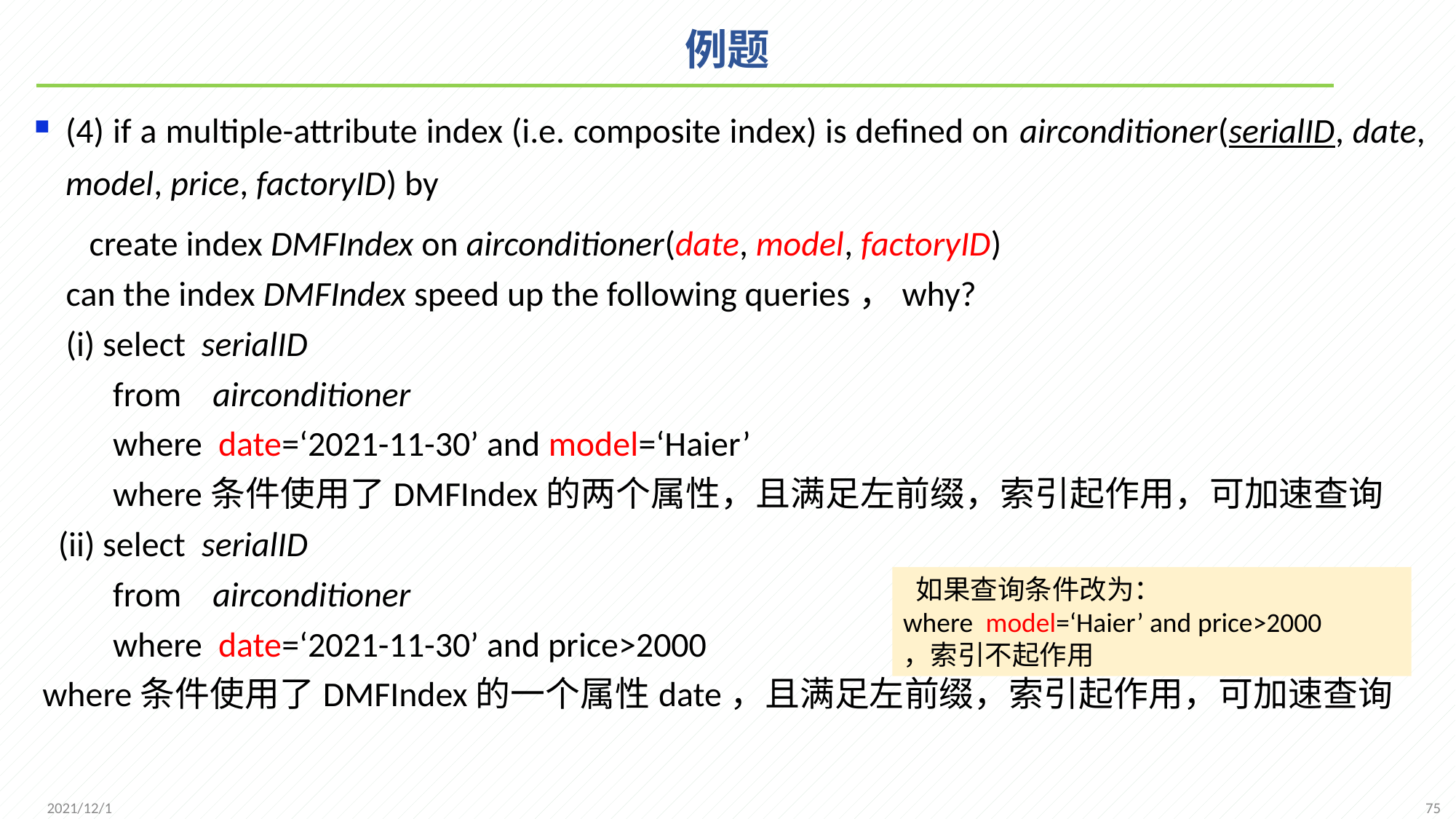

# 例题
(4) if a multiple-attribute index (i.e. composite index) is defined on airconditioner(serialID, date, model, price, factoryID) by
       create index DMFIndex on airconditioner(date, model, factoryID)
    can the index DMFIndex speed up the following queries，why?
    (i) select  serialID
          from    airconditioner
          where  date=‘2021-11-30’ and model=‘Haier’
          where条件使用了DMFIndex的两个属性，且满足左前缀，索引起作用，可加速查询
   (ii) select  serialID
          from    airconditioner
          where  date=‘2021-11-30’ and price>2000
 where条件使用了DMFIndex的一个属性date，且满足左前缀，索引起作用，可加速查询

 如果查询条件改为：
where  model=‘Haier’ and price>2000
，索引不起作用
75
2021/12/1